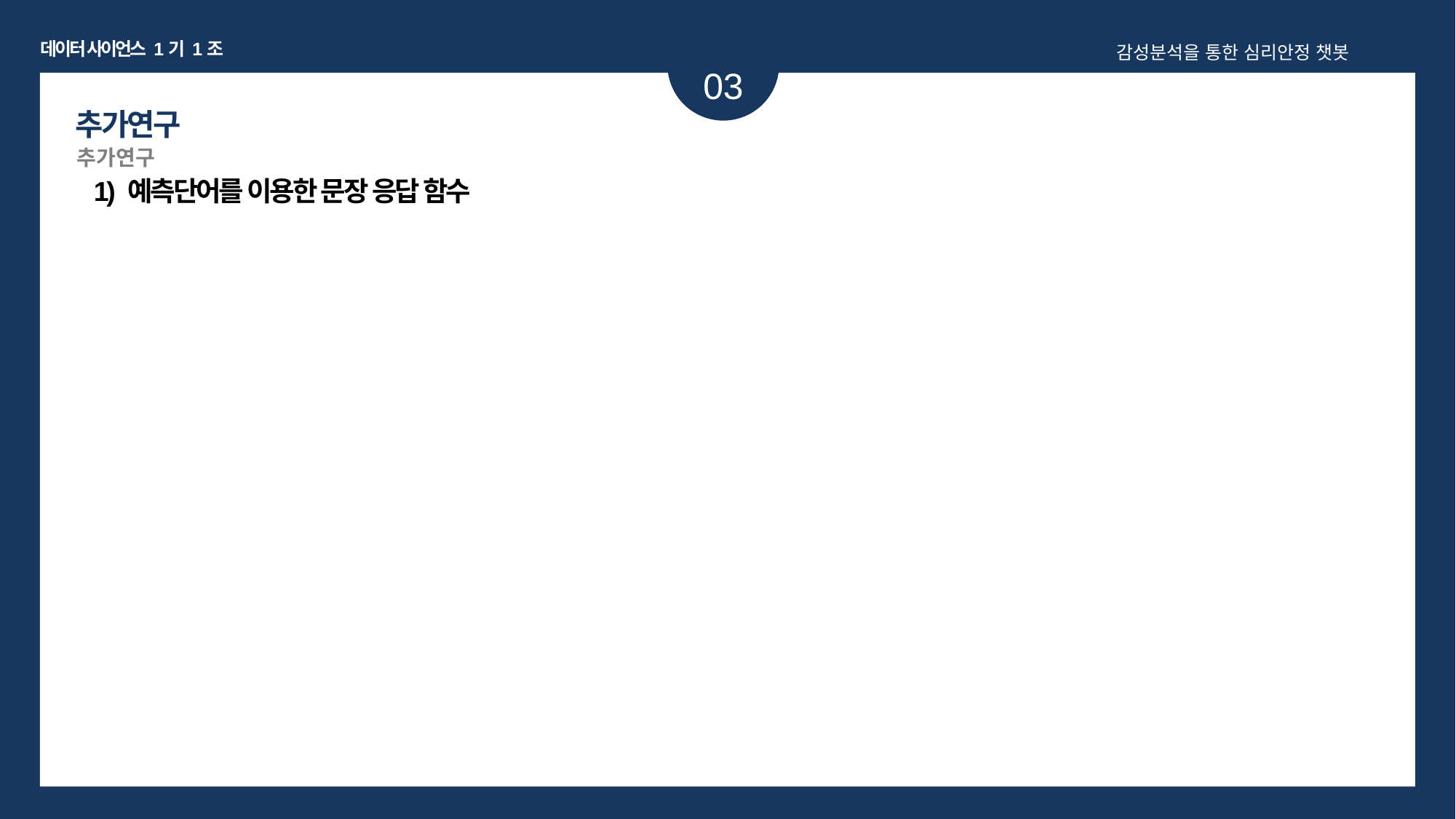

데이터 사이언스 1기 1조
감성분석을 통한 심리안정 챗봇
03
④ 기업의 광고 마케팅 추천
⑤ 지인 추천
추가연구
추가연구
1) 예측단어를 이용한 문장 응답 함수